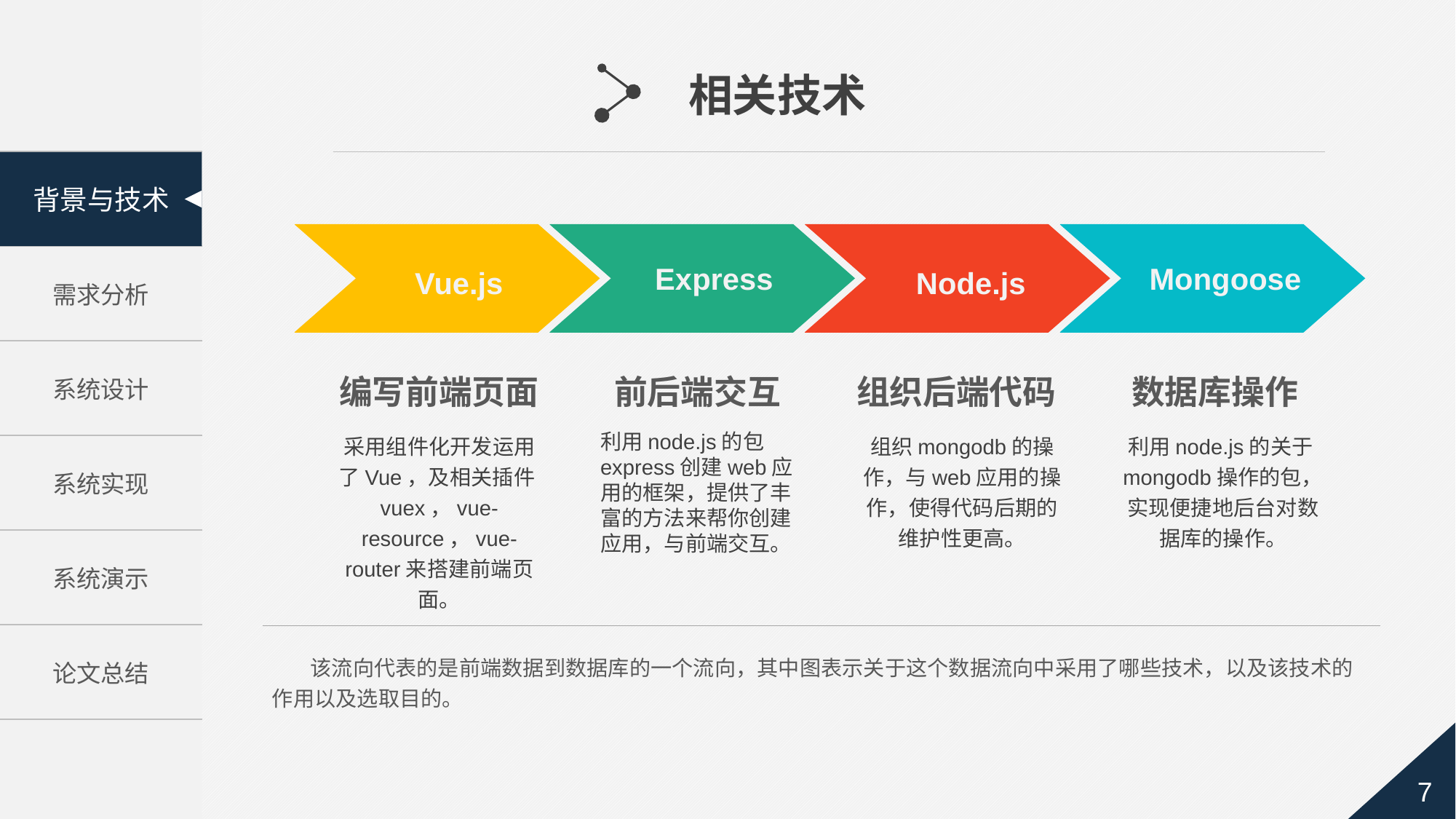

相关技术

Vue.js

Express

Node.js

Mongoose
编写前端页面
前后端交互
组织后端代码
数据库操作
采用组件化开发运用了Vue，及相关插件vuex，vue-resource，vue-router来搭建前端页面。
利用node.js的包express创建web应用的框架，提供了丰富的方法来帮你创建应用，与前端交互。
组织mongodb的操作，与web应用的操作，使得代码后期的维护性更高。
利用node.js的关于mongodb操作的包，实现便捷地后台对数据库的操作。
       该流向代表的是前端数据到数据库的一个流向，其中图表示关于这个数据流向中采用了哪些技术，以及该技术的作用以及选取目的。